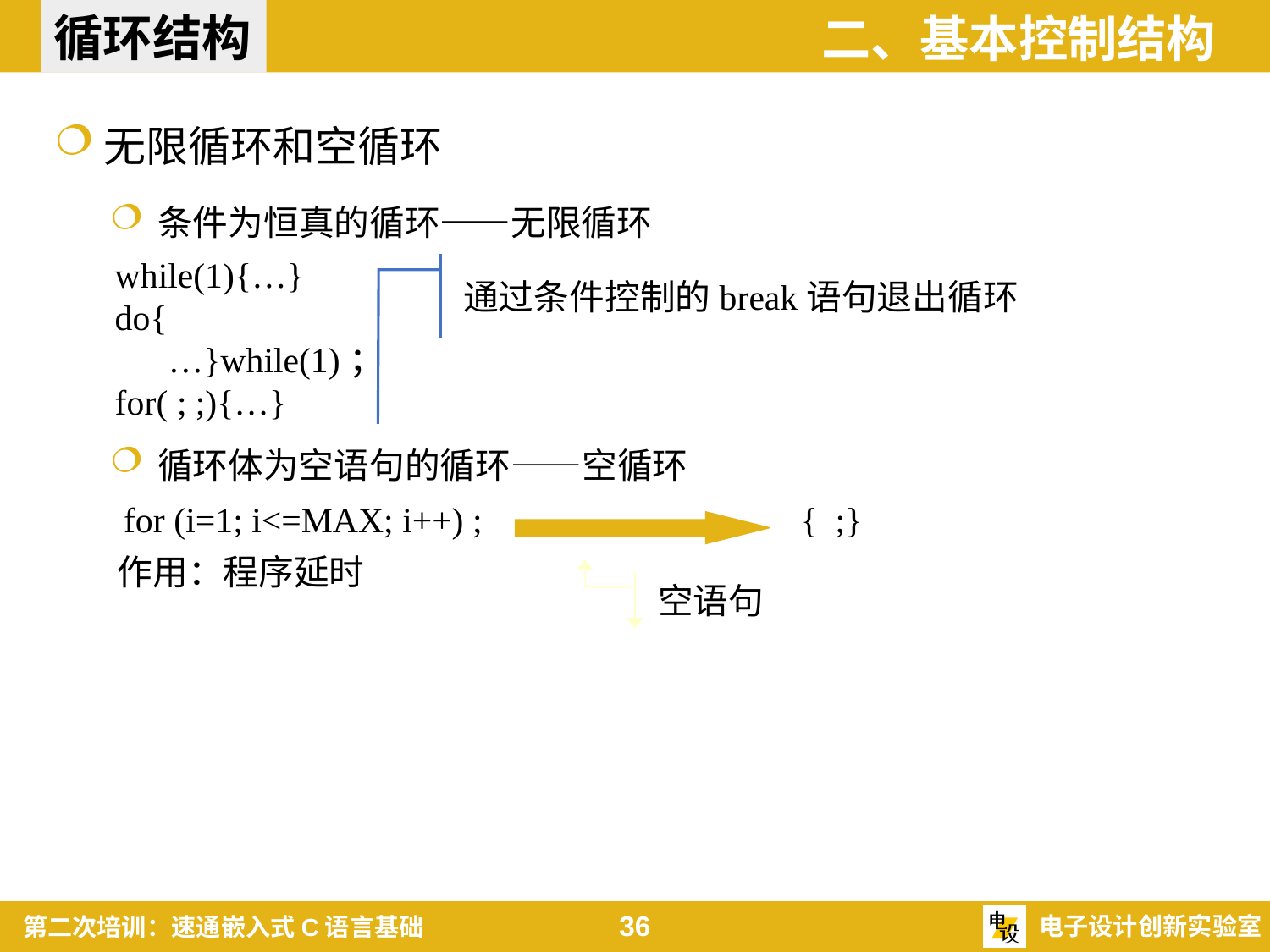

循环结构
二、基本控制结构
无限循环和空循环
条件为恒真的循环——无限循环
while(1){…}
do{
      …}while(1)；
for( ; ;){…}
通过条件控制的break语句退出循环
循环体为空语句的循环——空循环
for (i=1; i<=MAX; i++) ;
{  ;}

作用：程序延时
空语句
36